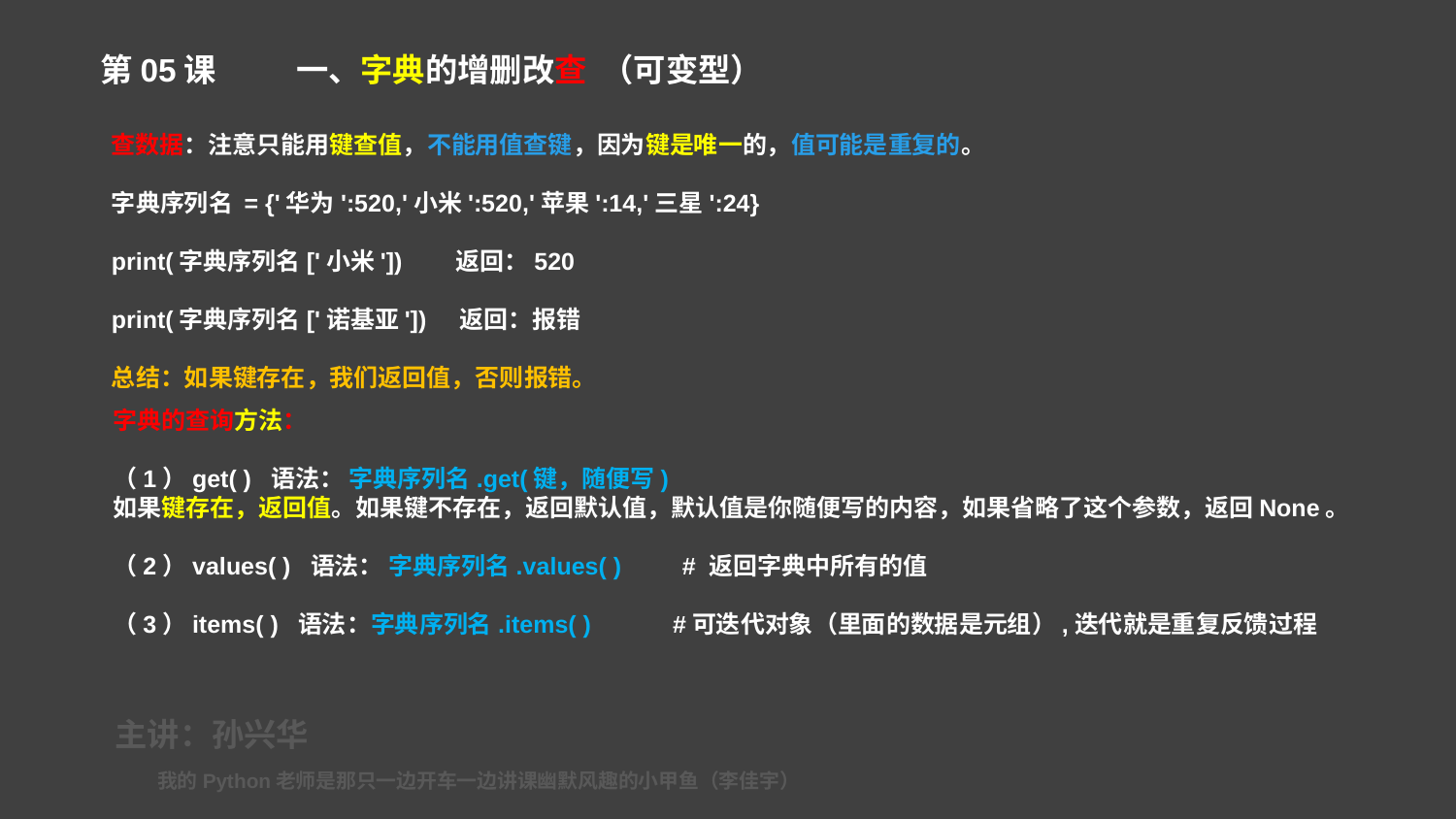

第05课           一、字典的增删改查  （可变型）
查数据：注意只能用键查值，不能用值查键，因为键是唯一的，值可能是重复的。

字典序列名 = {'华为':520,'小米':520,'苹果':14,'三星':24}

print(字典序列名['小米'])       返回：520

print(字典序列名['诺基亚'])    返回：报错

总结：如果键存在，我们返回值，否则报错。
字典的查询方法：

（1）get( )  语法： 字典序列名.get(键，随便写)
如果键存在，返回值。如果键不存在，返回默认值，默认值是你随便写的内容，如果省略了这个参数，返回None。

（2）values( )  语法： 字典序列名.values( )         # 返回字典中所有的值

（3）items( )  语法：字典序列名.items( )            #可迭代对象（里面的数据是元组）,迭代就是重复反馈过程